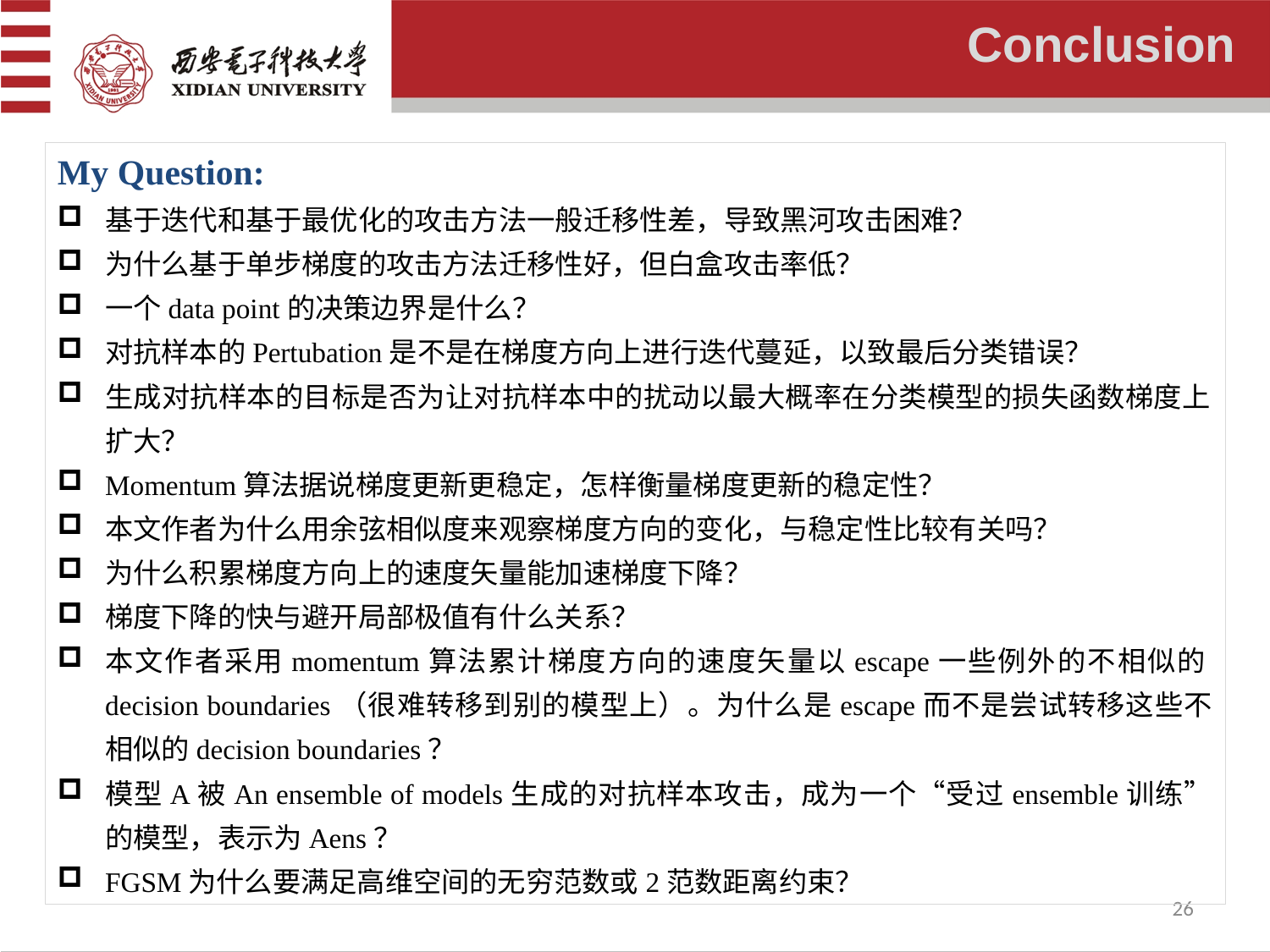

Conclusion
My Question:
基于迭代和基于最优化的攻击方法一般迁移性差，导致黑河攻击困难？
为什么基于单步梯度的攻击方法迁移性好，但白盒攻击率低？
一个data point的决策边界是什么？
对抗样本的Pertubation是不是在梯度方向上进行迭代蔓延，以致最后分类错误？
生成对抗样本的目标是否为让对抗样本中的扰动以最大概率在分类模型的损失函数梯度上扩大？
Momentum算法据说梯度更新更稳定，怎样衡量梯度更新的稳定性？
本文作者为什么用余弦相似度来观察梯度方向的变化，与稳定性比较有关吗？
为什么积累梯度方向上的速度矢量能加速梯度下降？
梯度下降的快与避开局部极值有什么关系？
本文作者采用momentum算法累计梯度方向的速度矢量以escape一些例外的不相似的decision boundaries（很难转移到别的模型上）。为什么是escape而不是尝试转移这些不相似的decision boundaries？
模型A被An ensemble of models生成的对抗样本攻击，成为一个“受过ensemble训练”的模型，表示为Aens？
FGSM为什么要满足高维空间的无穷范数或2范数距离约束？
26